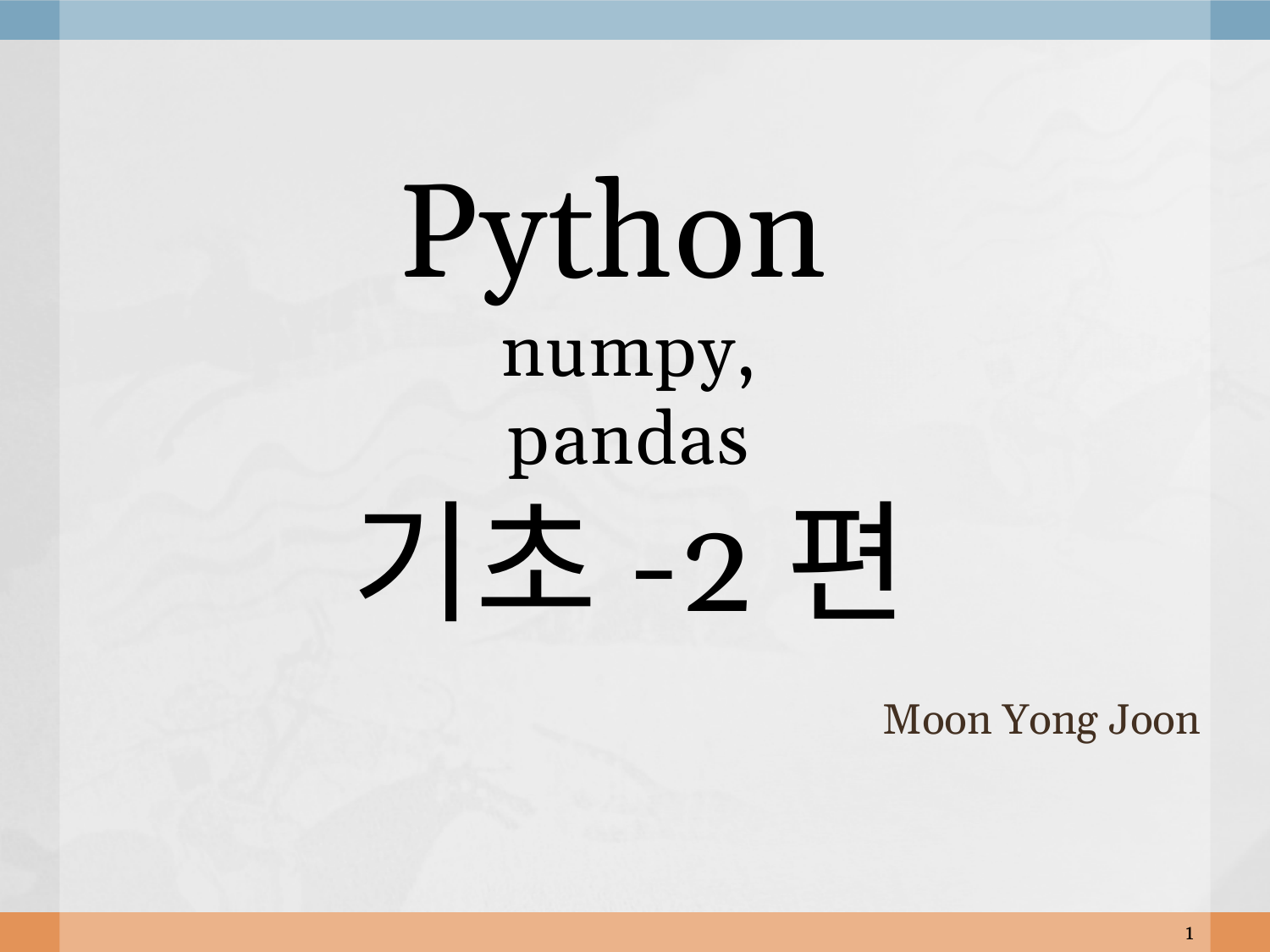

# Python numpy, pandas 기초-2편
Moon Yong Joon
1